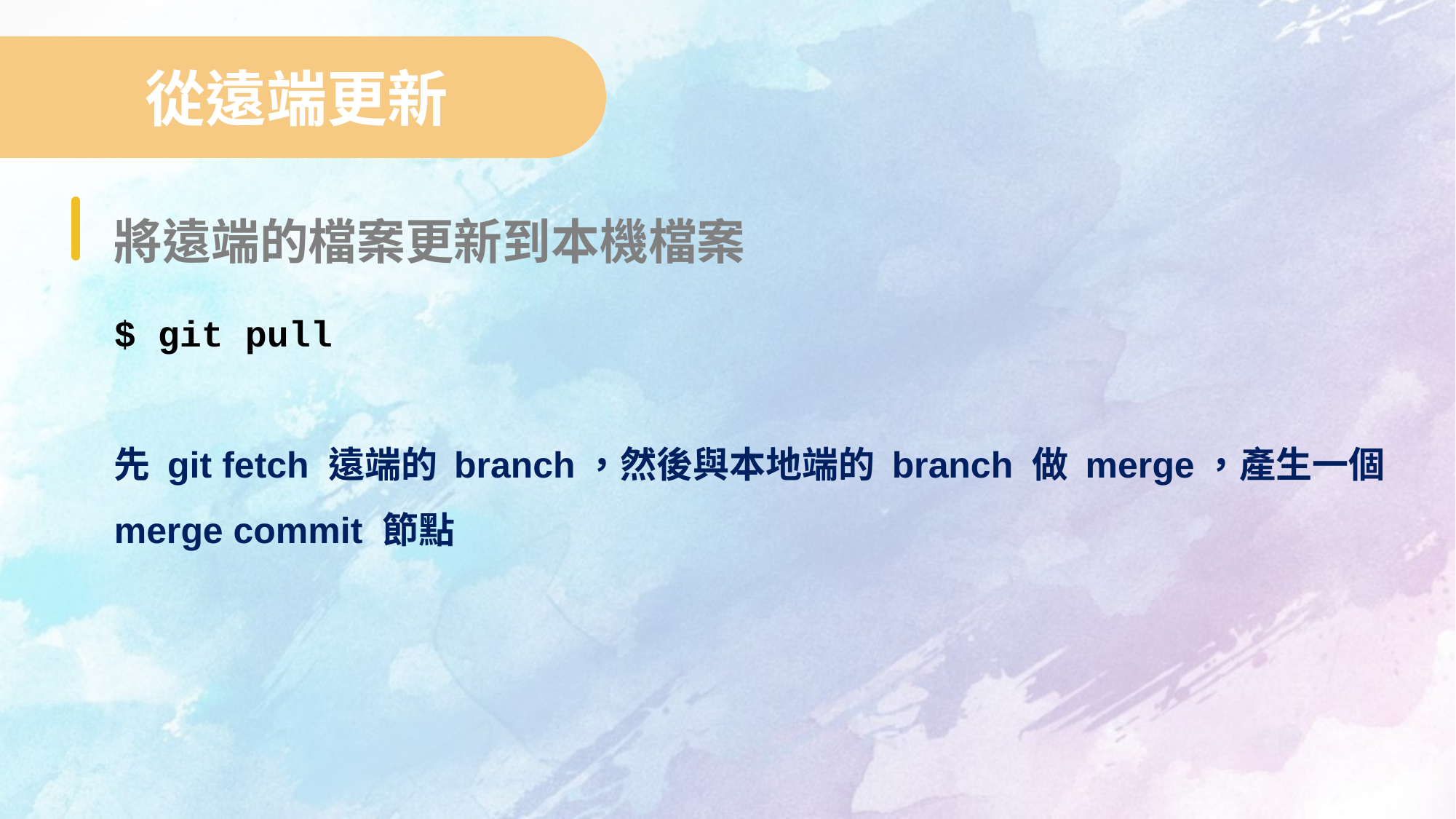

從遠端更新
將遠端的檔案更新到本機檔案
$ git pull
先 git fetch 遠端的 branch，然後與本地端的 branch 做 merge，產生一個 merge commit 節點